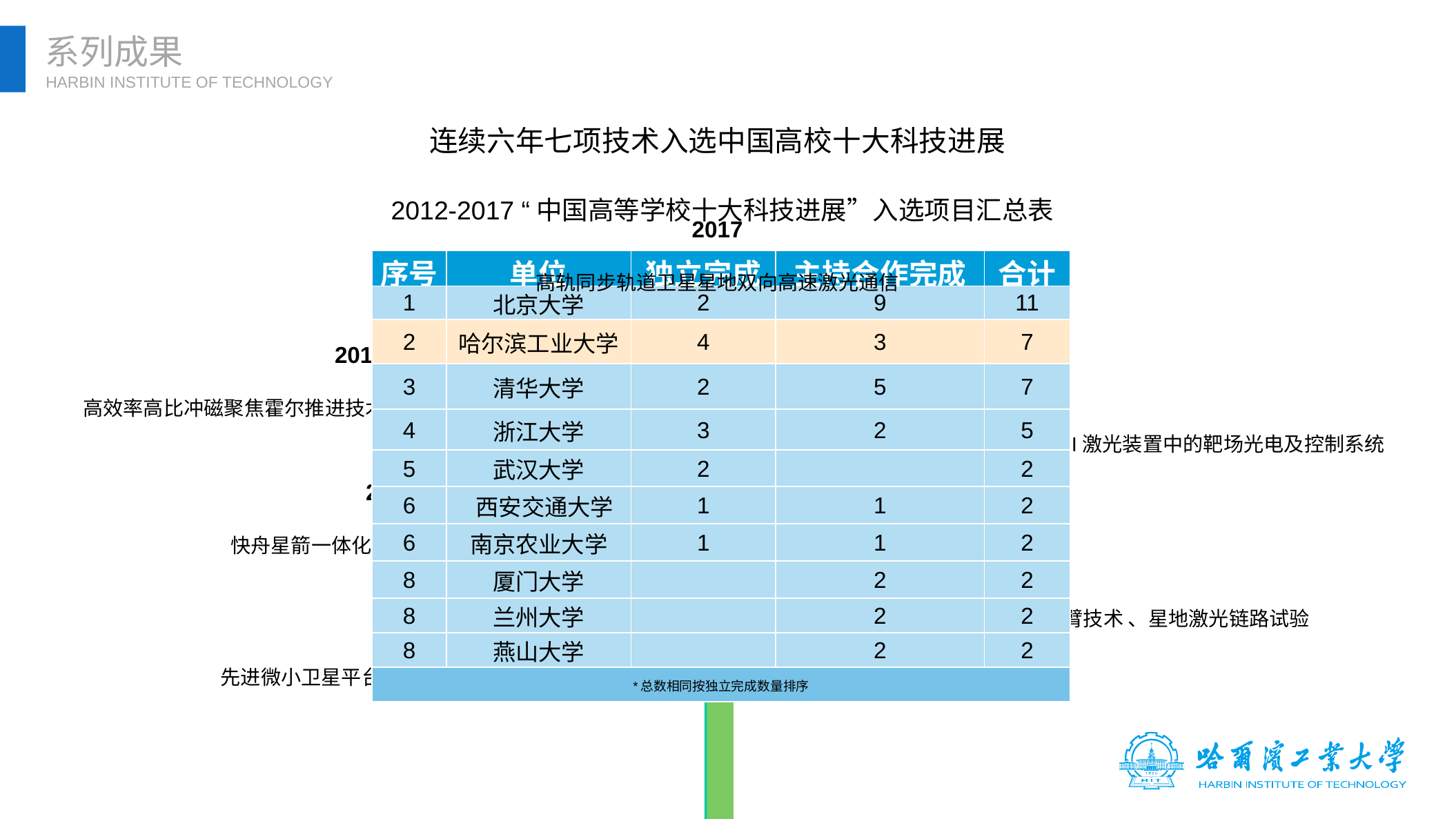

系列成果
HARBIN INSTITUTE OF TECHNOLOGY
连续六年七项技术入选中国高校十大科技进展
2012-2017 “中国高等学校十大科技进展”入选项目汇总表
2017
高轨同步轨道卫星星地双向高速激光通信
| 序号 | 单位 | 独立完成 | 主持合作完成 | 合计 |
| --- | --- | --- | --- | --- |
| 1 | 北京大学 | 2 | 9 | 11 |
| 2 | 哈尔滨工业大学 | 4 | 3 | 7 |
| 3 | 清华大学 | 2 | 5 | 7 |
| 4 | 浙江大学 | 3 | 2 | 5 |
| 5 | 武汉大学 | 2 |  | 2 |
| 6 | 西安交通大学 | 1 | 1 | 2 |
| 6 | 南京农业大学 | 1 | 1 | 2 |
| 8 | 厦门大学 |  | 2 | 2 |
| 8 | 兰州大学 |  | 2 | 2 |
| 8 | 燕山大学 |  | 2 | 2 |
| \*总数相同按独立完成数量排序 |  |  |  |  |

2016
高效率高比冲磁聚焦霍尔推进技术

2015
神光III激光装置中的靶场光电及控制系统

2014
快舟星箭一体化技术

2013
空间机械臂技术 、星地激光链路试验

2012
先进微小卫星平台技术研究